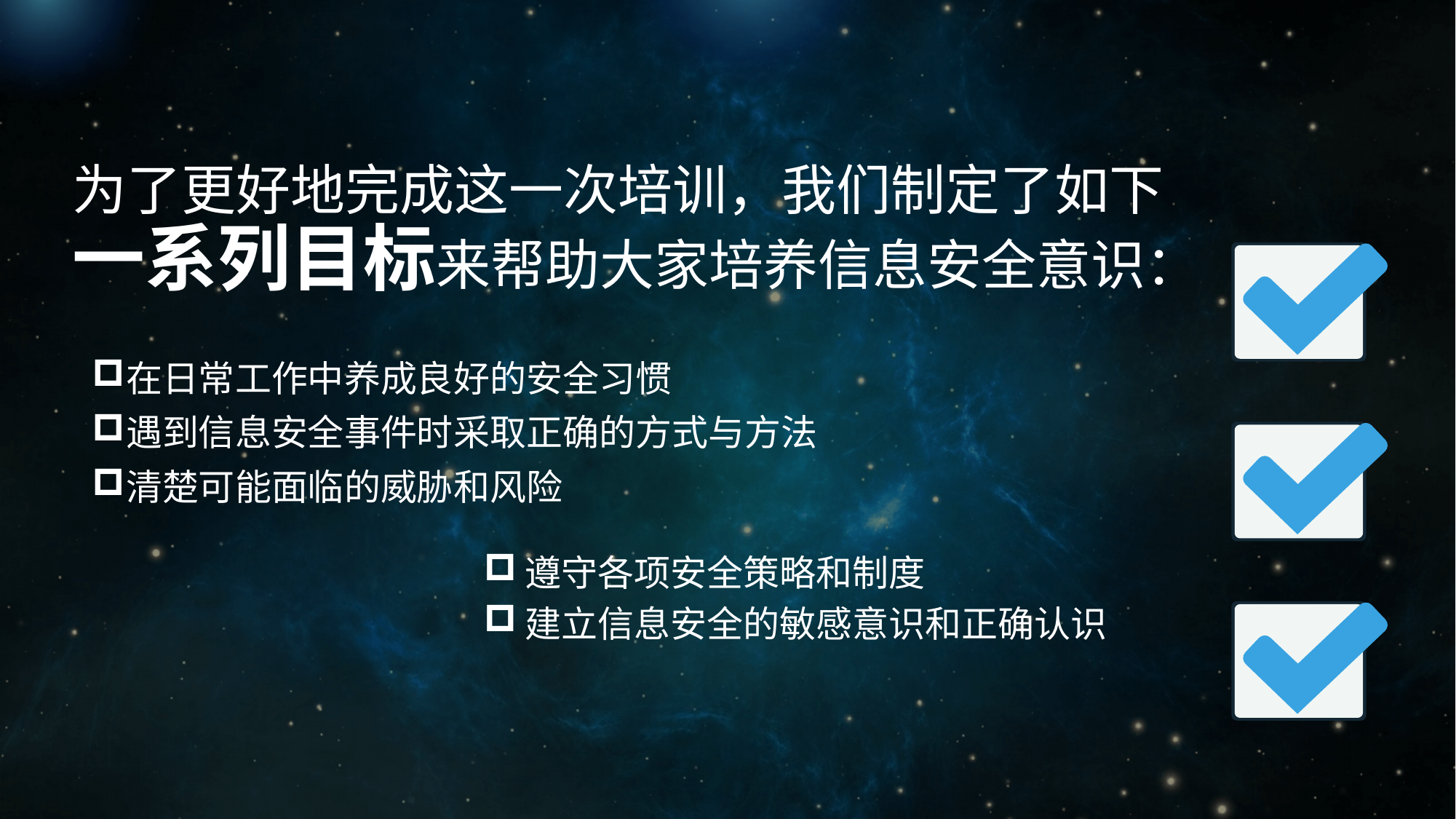

# 为了更好地完成这一次培训，我们制定了如下一系列目标来帮助大家培养信息安全意识：

在日常工作中养成良好的安全习惯
遇到信息安全事件时采取正确的方式与方法
清楚可能面临的威胁和风险

遵守各项安全策略和制度
建立信息安全的敏感意识和正确认识